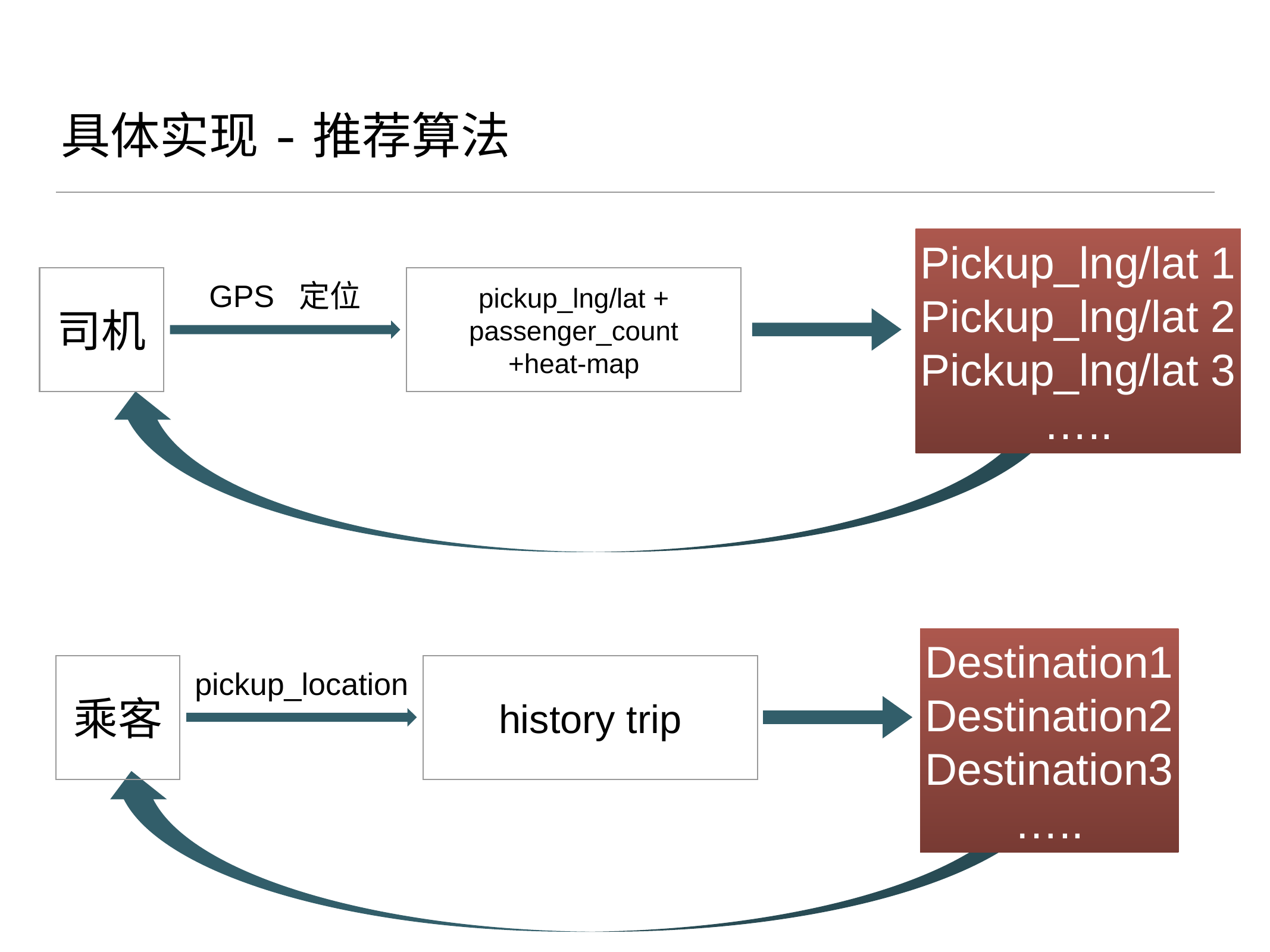

# 具体实现-推荐算法
Pickup_lng/lat 1
Pickup_lng/lat 2
Pickup_lng/lat 3
…..
司机
pickup_lng/lat + passenger_count
+heat-map
GPS  定位

Destination1
Destination2
Destination3
…..
乘客
history trip
pickup_location